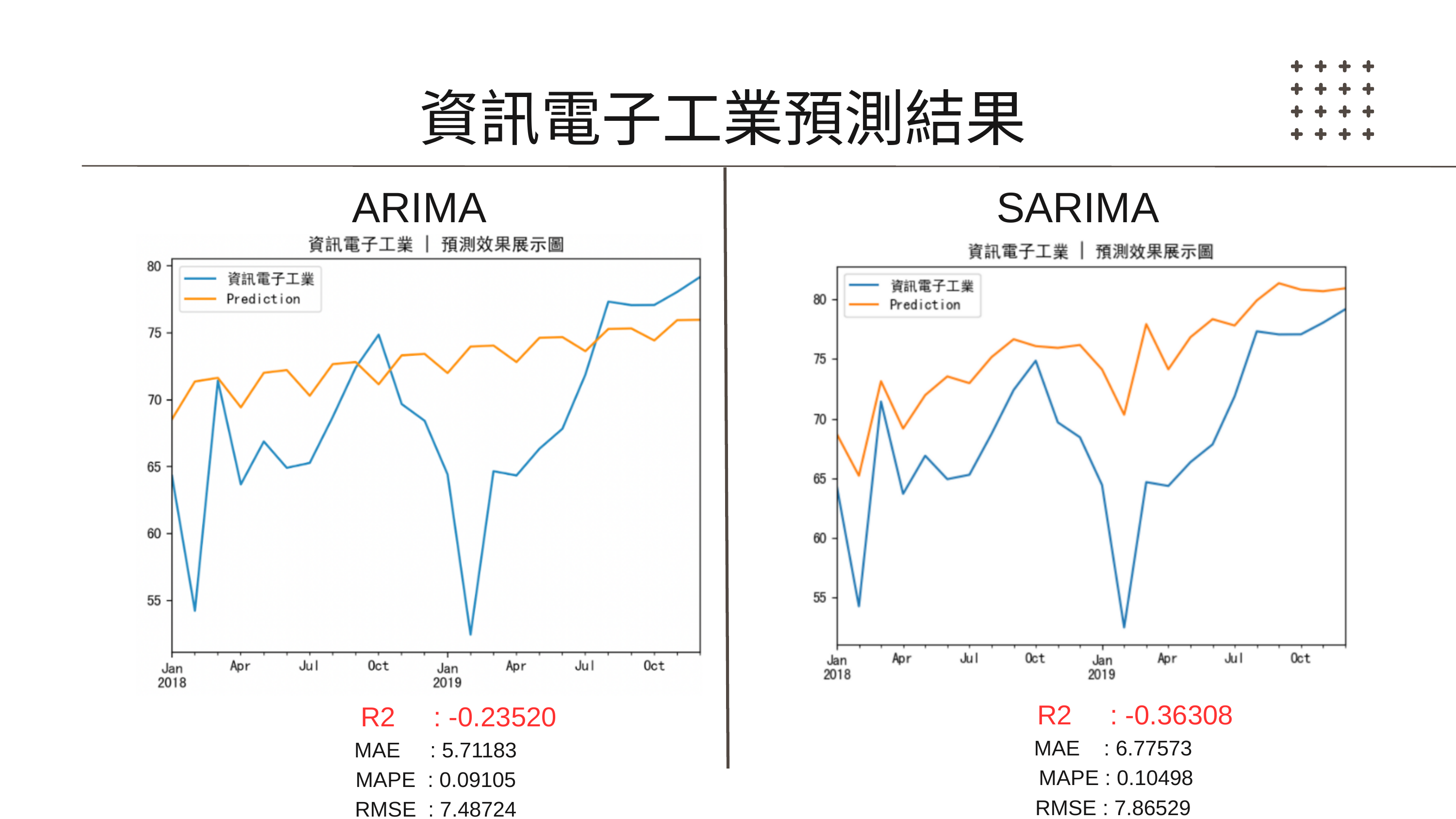

資訊電子工業預測結果

ARIMA
SARIMA

      R2     : -0.36308
MAE    : 6.77573
MAPE : 0.10498
RMSE : 7.86529

          R2     : -0.23520
MAE     : 5.71183
MAPE  : 0.09105
RMSE  : 7.48724